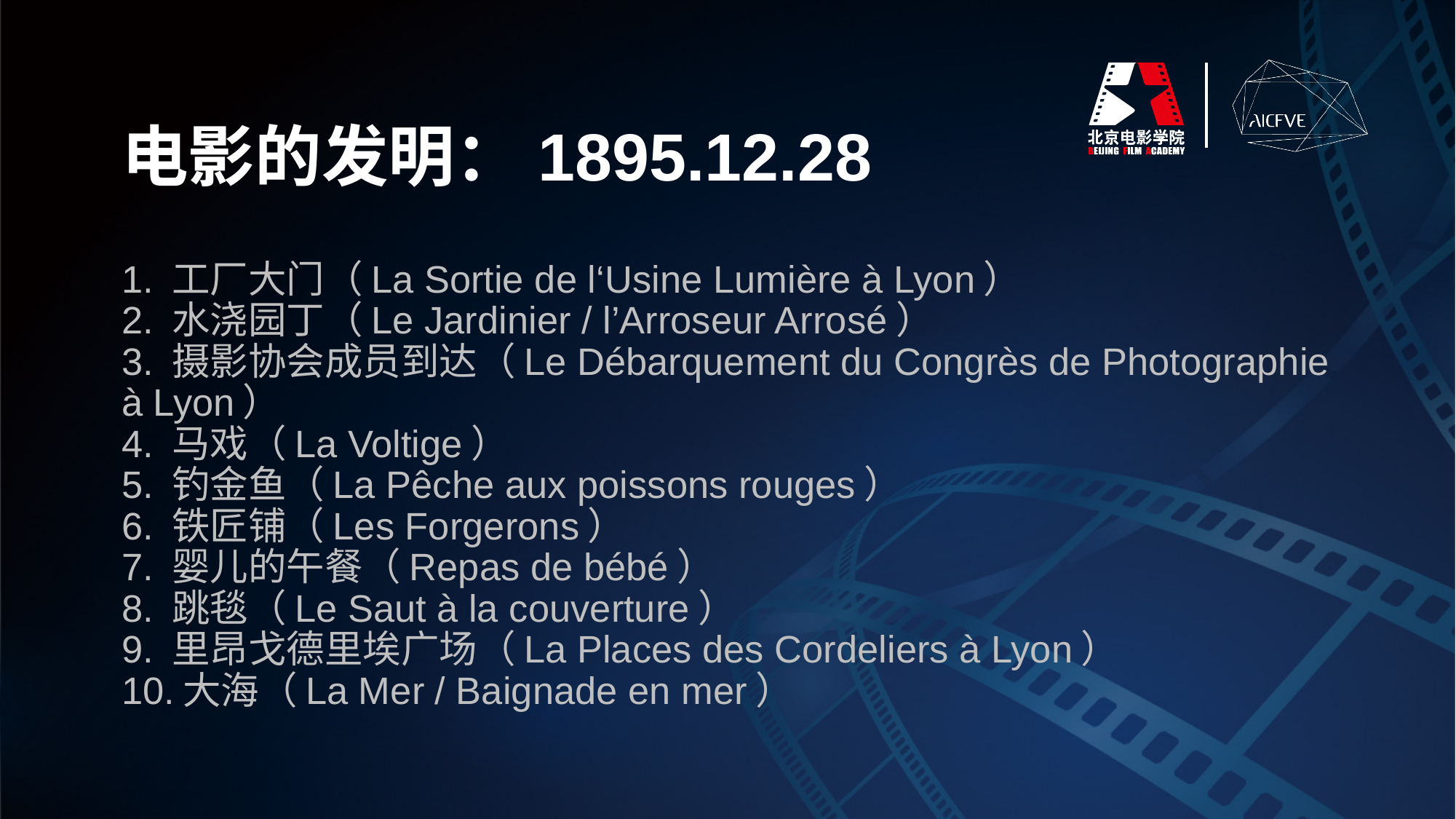

电影的发明：1895.12.28
1. 工厂大门（La Sortie de l‘Usine Lumière à Lyon）
2. 水浇园丁（Le Jardinier / l’Arroseur Arrosé）
3. 摄影协会成员到达（Le Débarquement du Congrès de Photographie à Lyon）
4. 马戏（La Voltige）
5. 钓金鱼（La Pêche aux poissons rouges） 
6. 铁匠铺（Les Forgerons）
7. 婴儿的午餐（Repas de bébé）
8. 跳毯（Le Saut à la couverture）
9. 里昂戈德里埃广场（La Places des Cordeliers à Lyon） 
10.大海（La Mer / Baignade en mer）